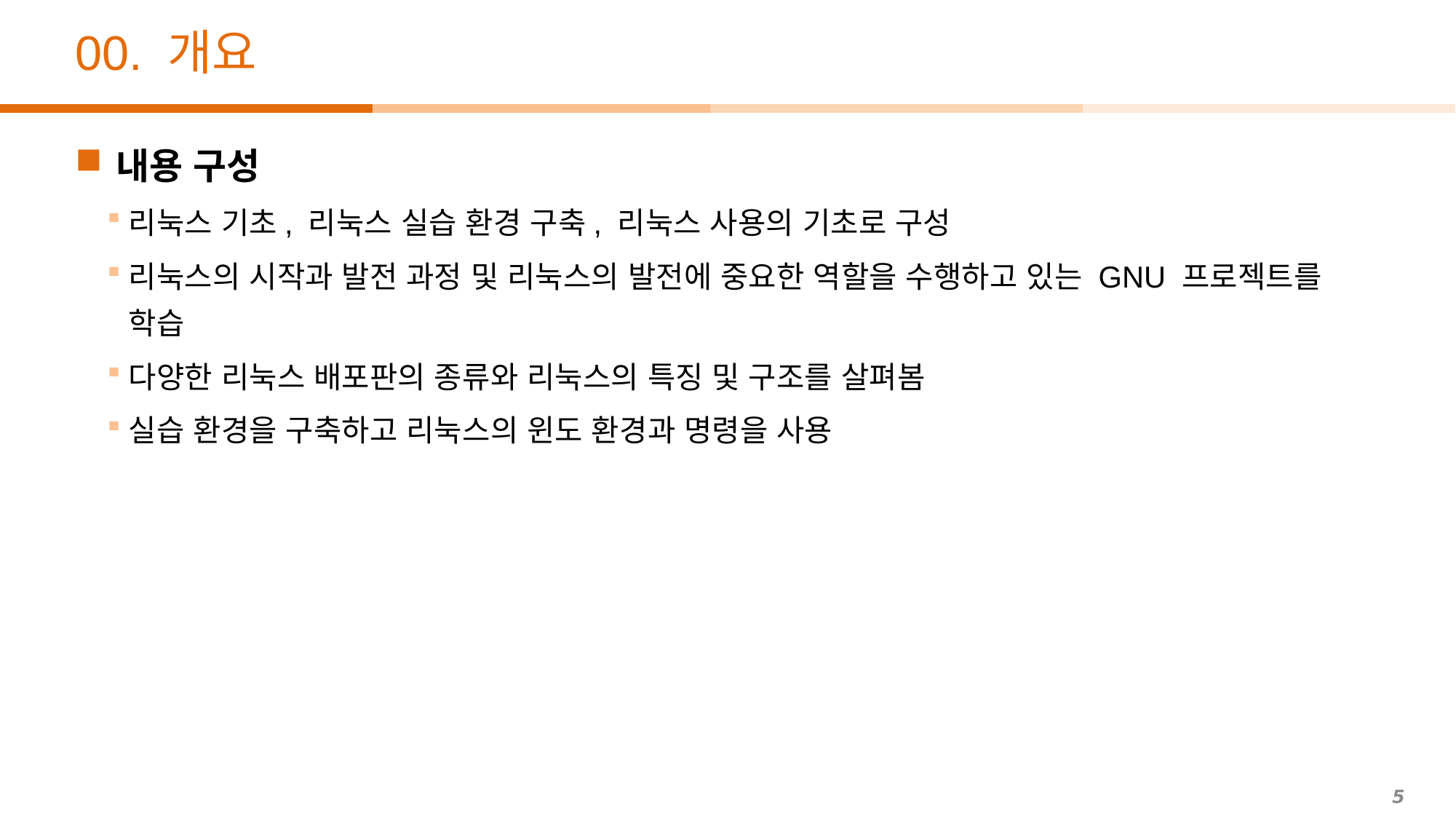

# 00. 개요
내용 구성
리눅스 기초, 리눅스 실습 환경 구축, 리눅스 사용의 기초로 구성
리눅스의 시작과 발전 과정 및 리눅스의 발전에 중요한 역할을 수행하고 있는 GNU 프로젝트를 학습
다양한 리눅스 배포판의 종류와 리눅스의 특징 및 구조를 살펴봄
실습 환경을 구축하고 리눅스의 윈도 환경과 명령을 사용